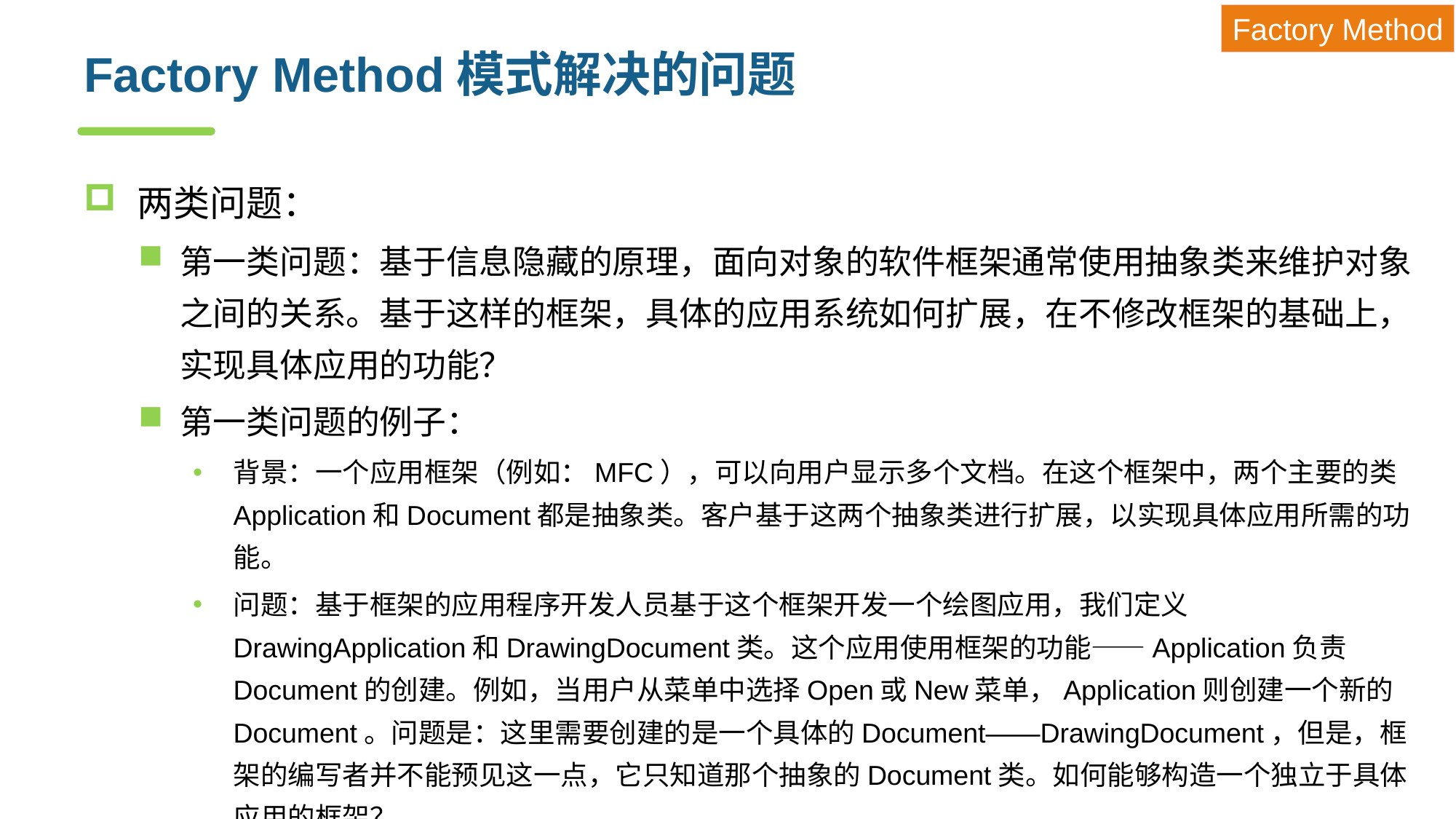

Factory Method
# Factory Method模式解决的问题
两类问题：
第一类问题：基于信息隐藏的原理，面向对象的软件框架通常使用抽象类来维护对象之间的关系。基于这样的框架，具体的应用系统如何扩展，在不修改框架的基础上，实现具体应用的功能？
第一类问题的例子：
背景：一个应用框架（例如：MFC），可以向用户显示多个文档。在这个框架中，两个主要的类Application和Document都是抽象类。客户基于这两个抽象类进行扩展，以实现具体应用所需的功能。
问题：基于框架的应用程序开发人员基于这个框架开发一个绘图应用，我们定义DrawingApplication和DrawingDocument类。这个应用使用框架的功能——Application负责Document的创建。例如，当用户从菜单中选择Open或New菜单，Application则创建一个新的Document。问题是：这里需要创建的是一个具体的Document——DrawingDocument，但是，框架的编写者并不能预见这一点，它只知道那个抽象的Document类。如何能够构造一个独立于具体应用的框架？
36